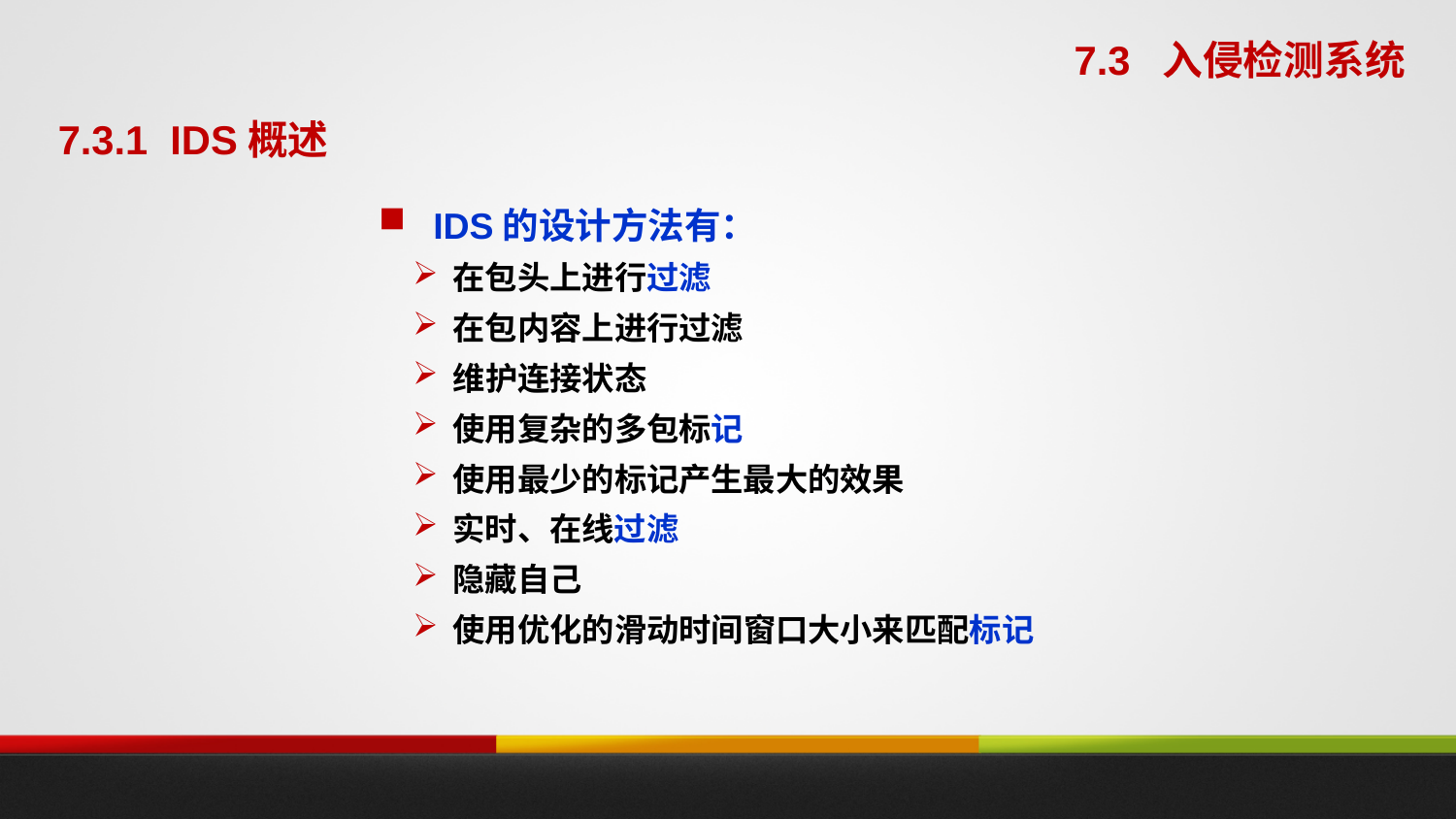

7.3  入侵检测系统
7.3.1  IDS概述
IDS的设计方法有：
在包头上进行过滤
在包内容上进行过滤
维护连接状态
使用复杂的多包标记
使用最少的标记产生最大的效果
实时、在线过滤
隐藏自己
使用优化的滑动时间窗口大小来匹配标记